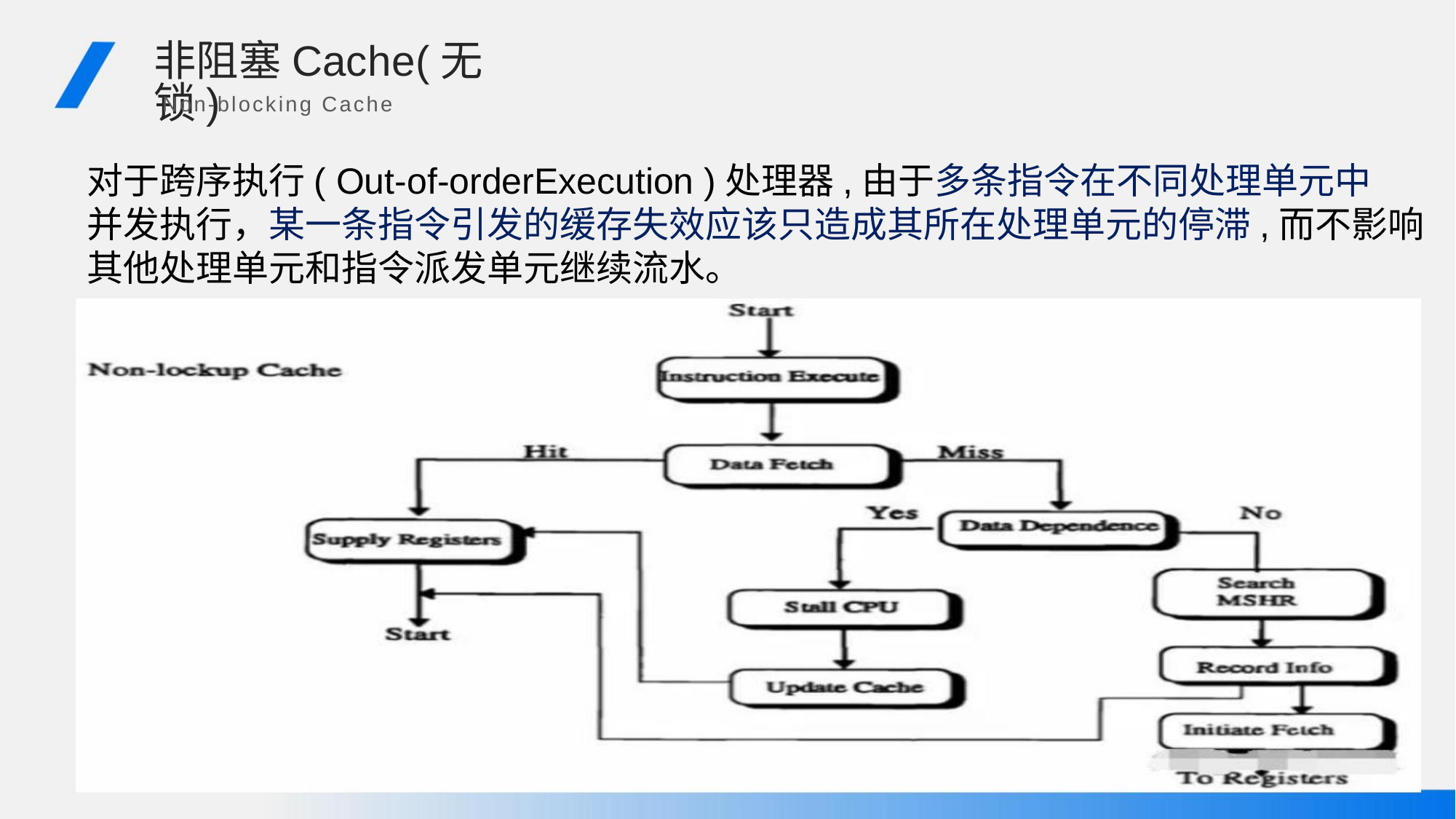

非阻塞Cache(无锁)
Non-blocking Cache
对于跨序执行( Out-of-orderExecution )处理器,由于多条指令在不同处理单元中
并发执行，某一条指令引发的缓存失效应该只造成其所在处理单元的停滞,而不影响
其他处理单元和指令派发单元继续流水。